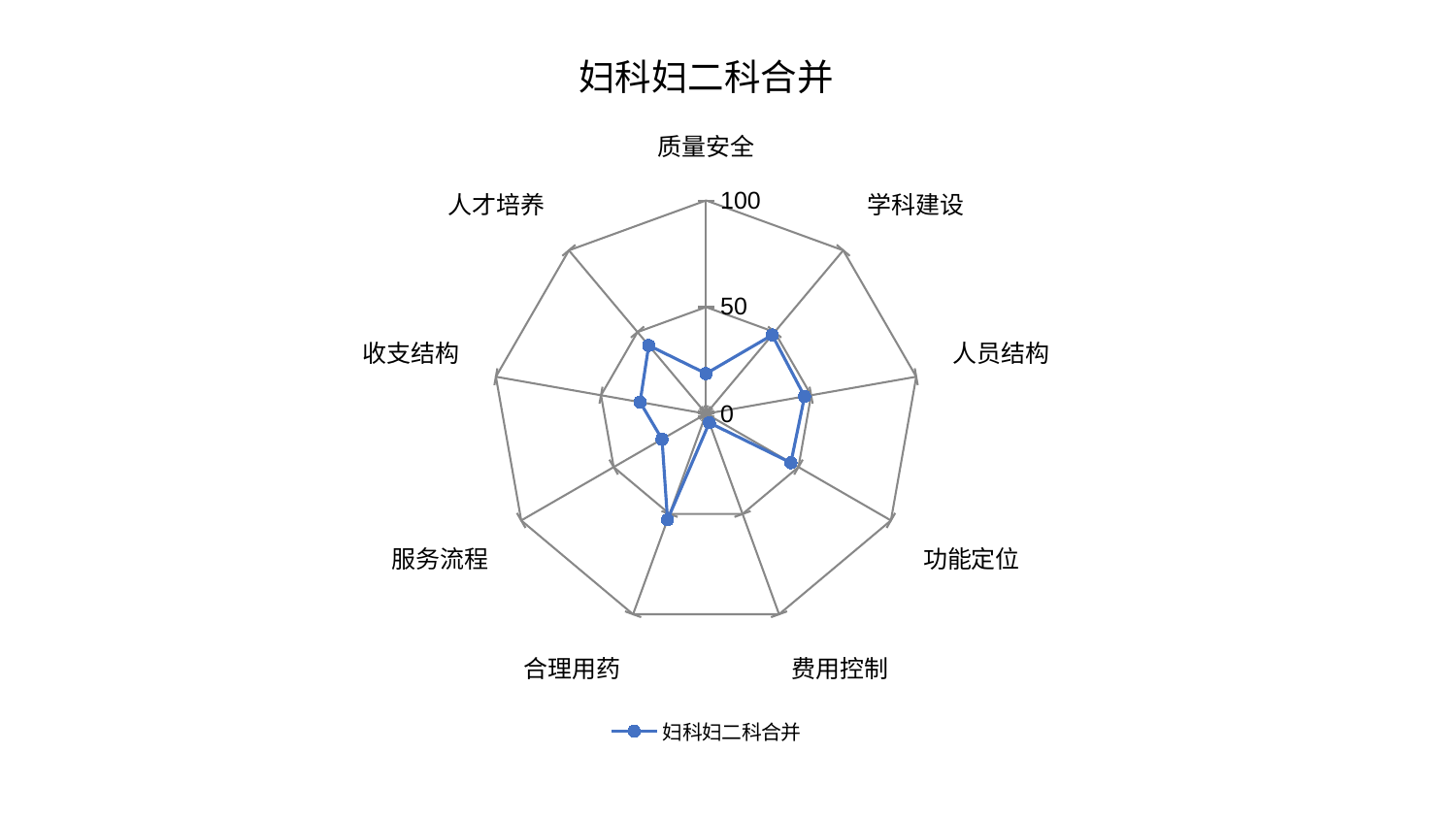

### Chart: 妇科妇二科合并

| Category | 妇科妇二科合并 |
|---|---|
| 质量安全 | 18.86373650866994 |
| 学科建设 | 48.2074634519573 |
| 人员结构 | 46.867564627975106 |
| 功能定位 | 45.899318767489675 |
| 费用控制 | 4.484727705863212 |
| 合理用药 | 52.853542883241346 |
| 服务流程 | 23.852306514528934 |
| 收支结构 | 31.41332960448167 |
| 人才培养 | 41.82556010176968 |
146